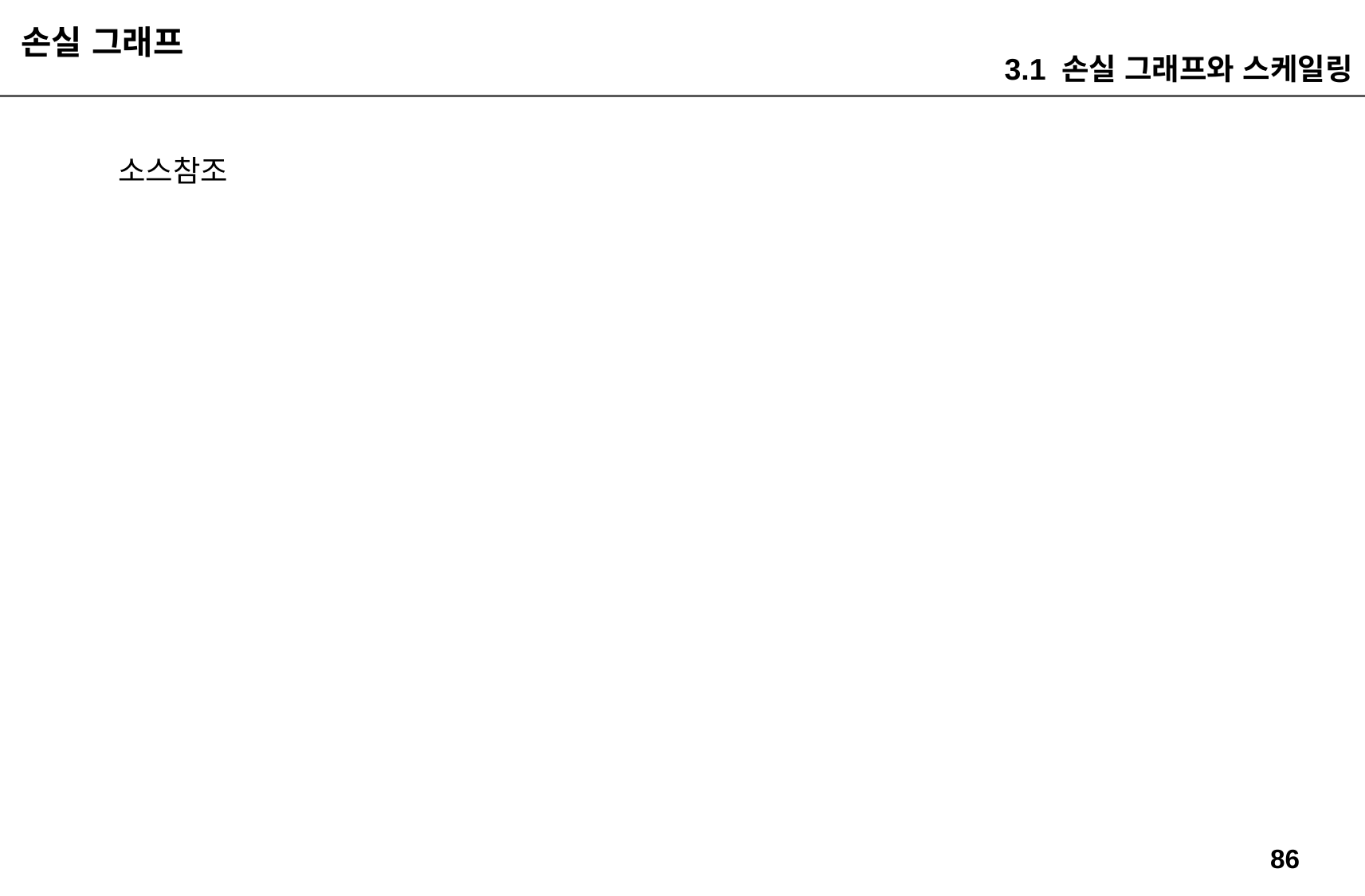

손실 그래프
3.1 손실 그래프와 스케일링
소스참조